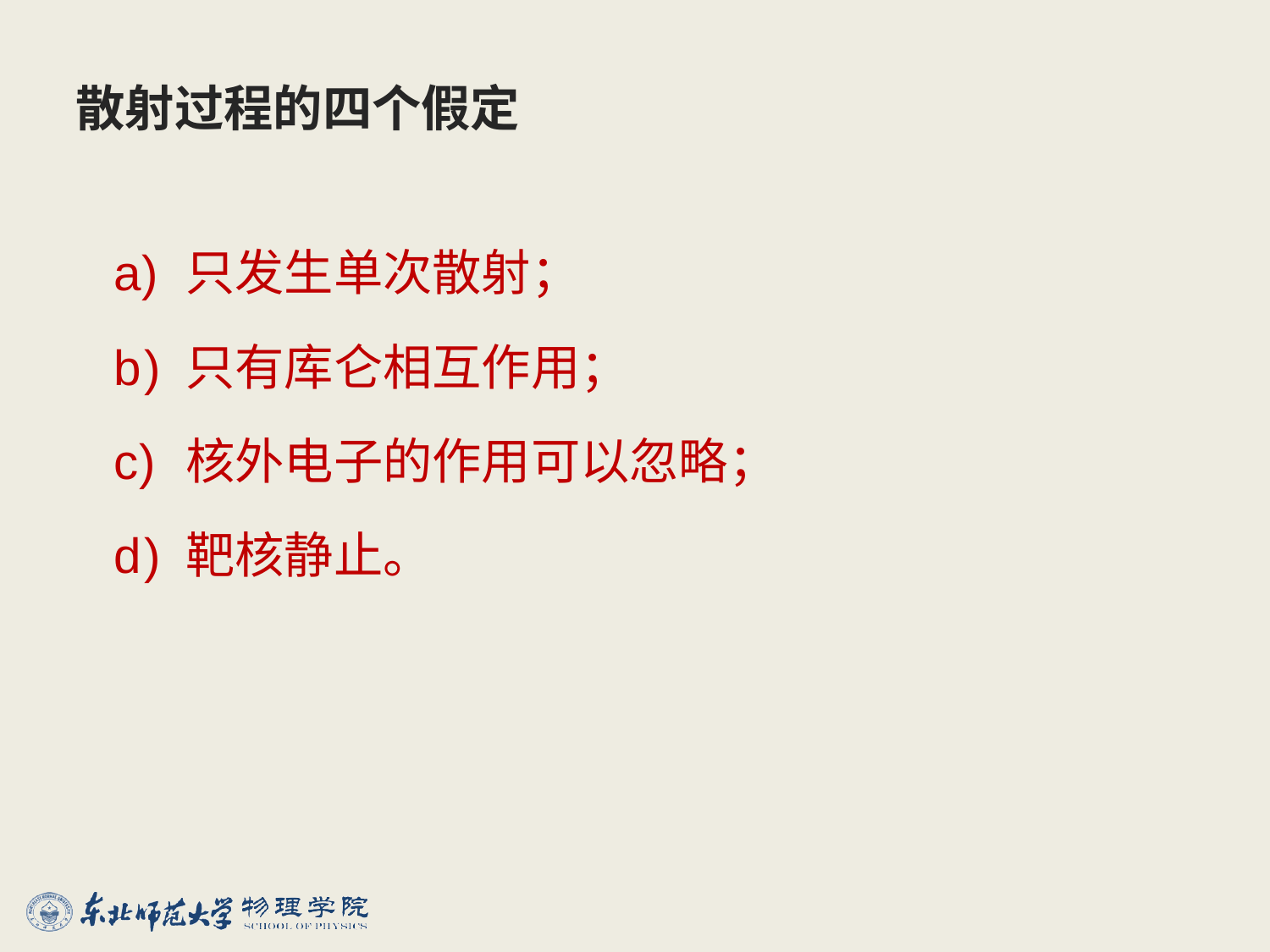

# 散射过程的四个假定
只发生单次散射；
只有库仑相互作用；
核外电子的作用可以忽略；
靶核静止。